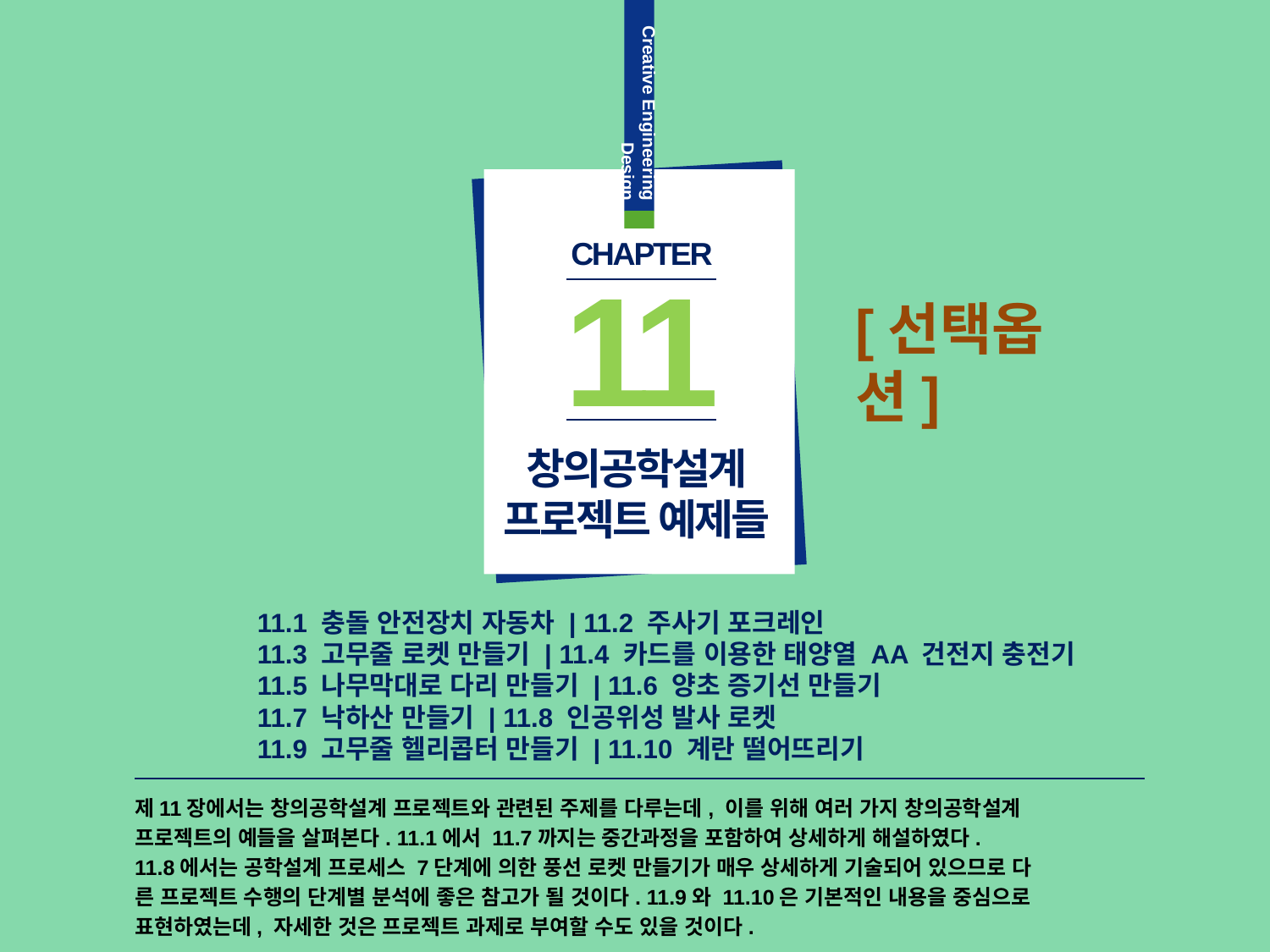

CHAPTER
11
[선택옵션]
창의공학설계
프로젝트 예제들
11.1 충돌 안전장치 자동차 | 11.2 주사기 포크레인
11.3 고무줄 로켓 만들기 | 11.4 카드를 이용한 태양열 AA 건전지 충전기
11.5 나무막대로 다리 만들기 | 11.6 양초 증기선 만들기
11.7 낙하산 만들기 | 11.8 인공위성 발사 로켓
11.9 고무줄 헬리콥터 만들기 | 11.10 계란 떨어뜨리기
제11장에서는 창의공학설계 프로젝트와 관련된 주제를 다루는데, 이를 위해 여러 가지 창의공학설계
프로젝트의 예들을 살펴본다. 11.1에서 11.7까지는 중간과정을 포함하여 상세하게 해설하였다.
11.8에서는 공학설계 프로세스 7단계에 의한 풍선 로켓 만들기가 매우 상세하게 기술되어 있으므로 다
른 프로젝트 수행의 단계별 분석에 좋은 참고가 될 것이다. 11.9와 11.10은 기본적인 내용을 중심으로
표현하였는데, 자세한 것은 프로젝트 과제로 부여할 수도 있을 것이다.